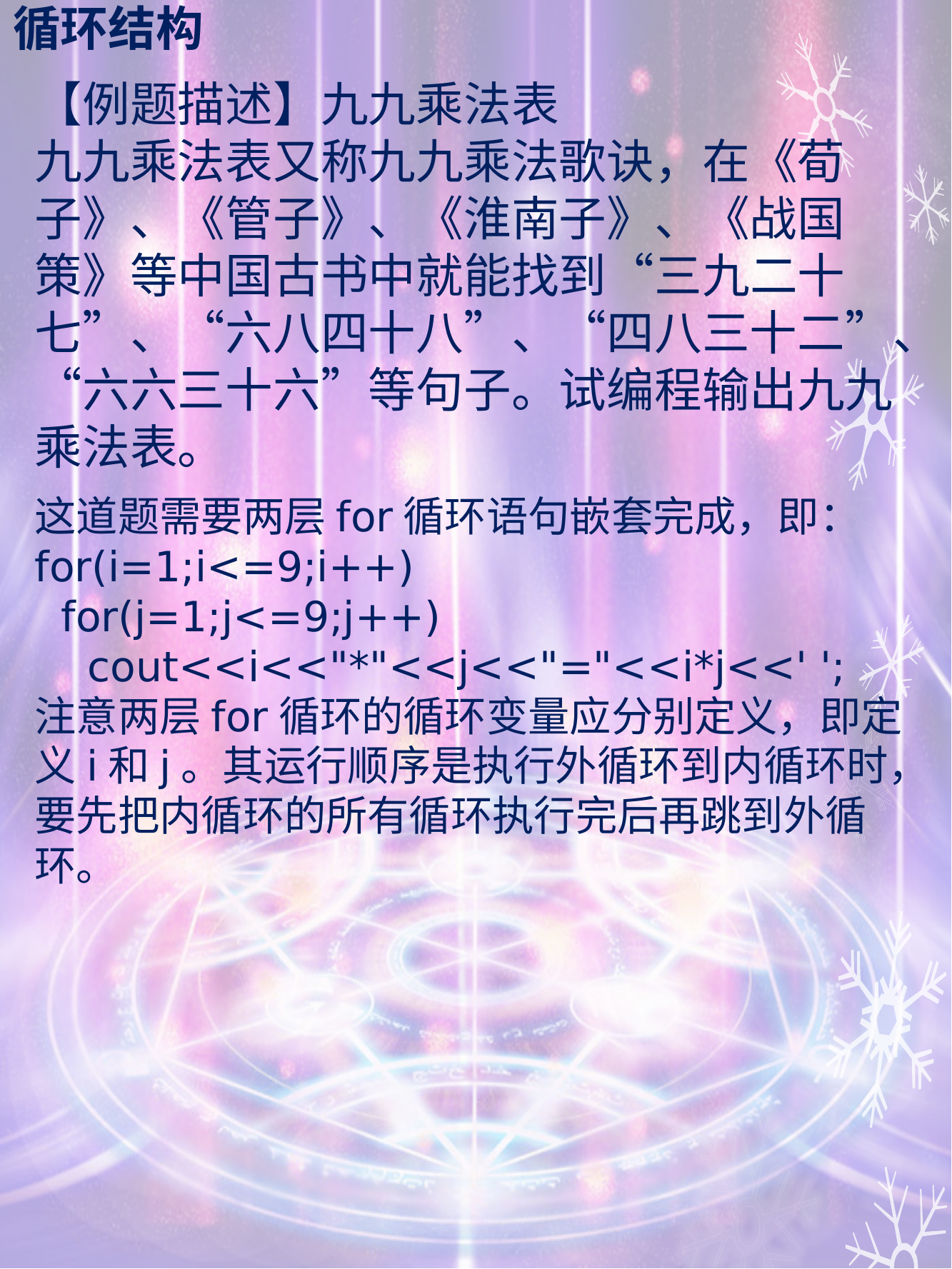

# 循环结构
【例题描述】九九乘法表
九九乘法表又称九九乘法歌诀，在《荀子》、《管子》、《淮南子》、《战国策》等中国古书中就能找到“三九二十七”、“六八四十八”、“四八三十二”、“六六三十六”等句子。试编程输出九九乘法表。

这道题需要两层for循环语句嵌套完成，即：
for(i=1;i<=9;i++)
  for(j=1;j<=9;j++)
    cout<<i<<"*"<<j<<"="<<i*j<<' ';
注意两层for循环的循环变量应分别定义，即定义i和j。其运行顺序是执行外循环到内循环时，要先把内循环的所有循环执行完后再跳到外循环。